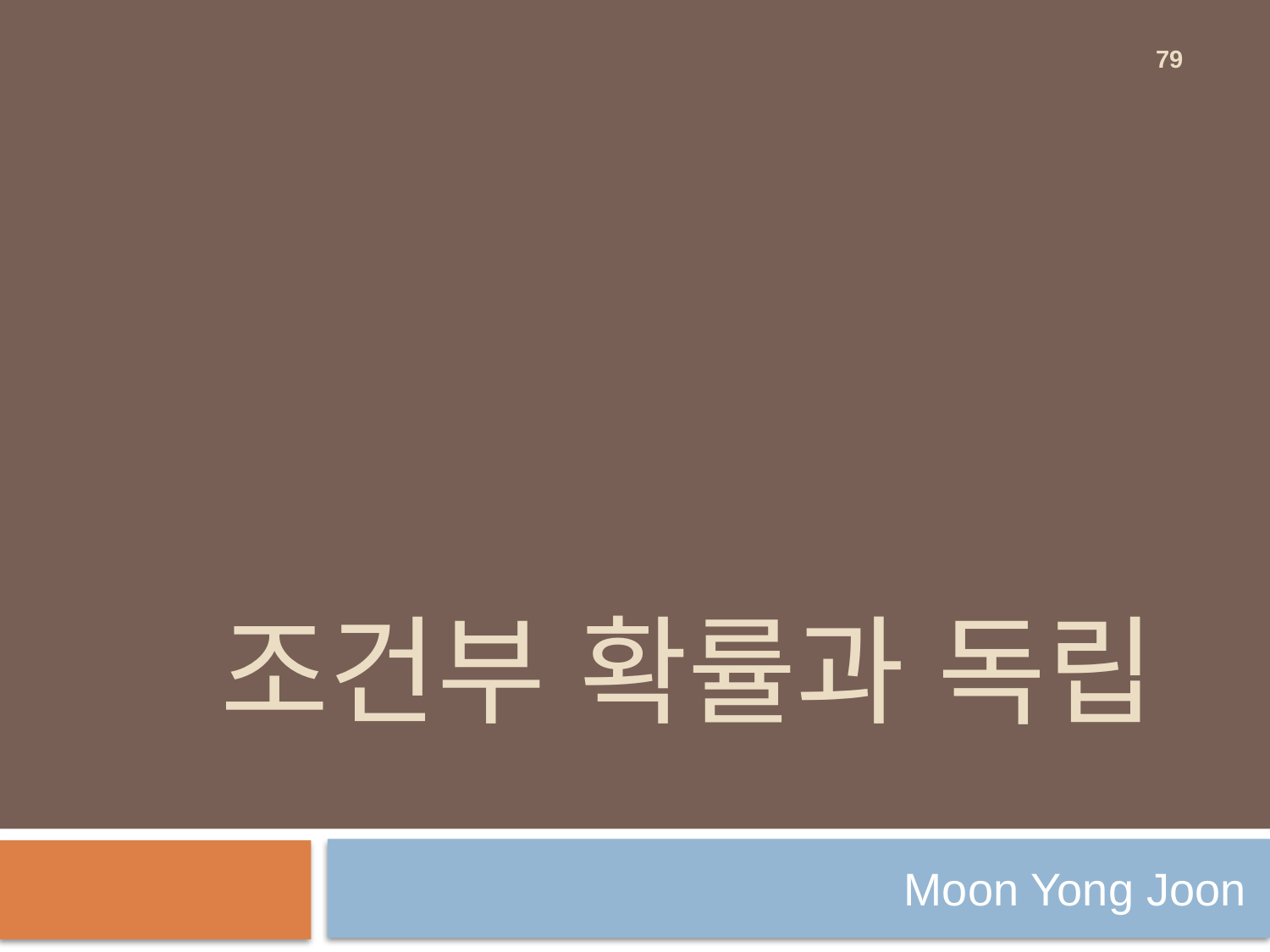

79
# 조건부 확률과 독립
Moon Yong Joon